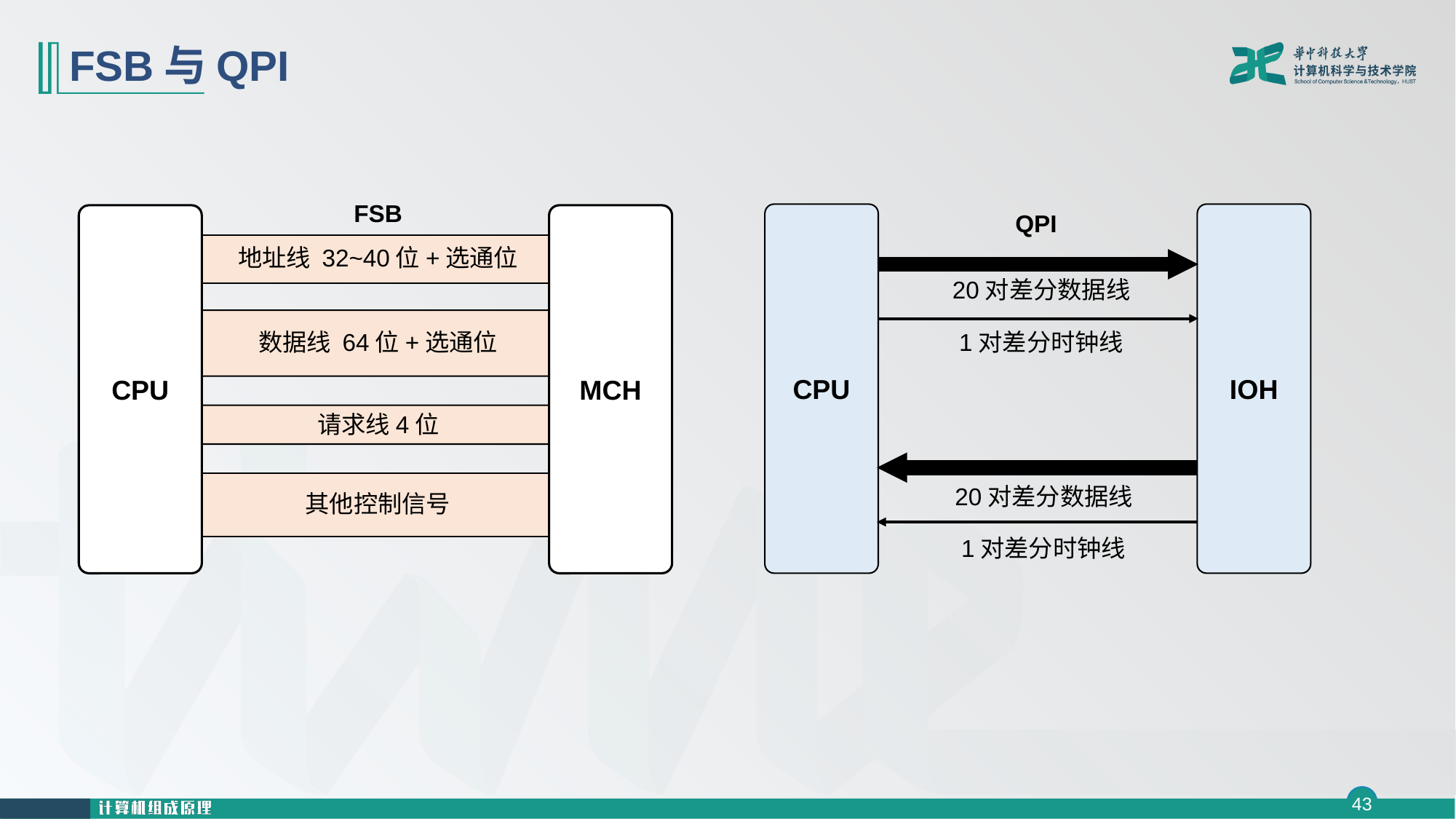

# FSB与QPI
FSB
QPI
CPU
IOH
20对差分数据线
1对差分时钟线
20对差分数据线
1对差分时钟线
CPU
MCH

地址线 32~40位+选通位

数据线 64位+选通位

请求线4位

其他控制信号